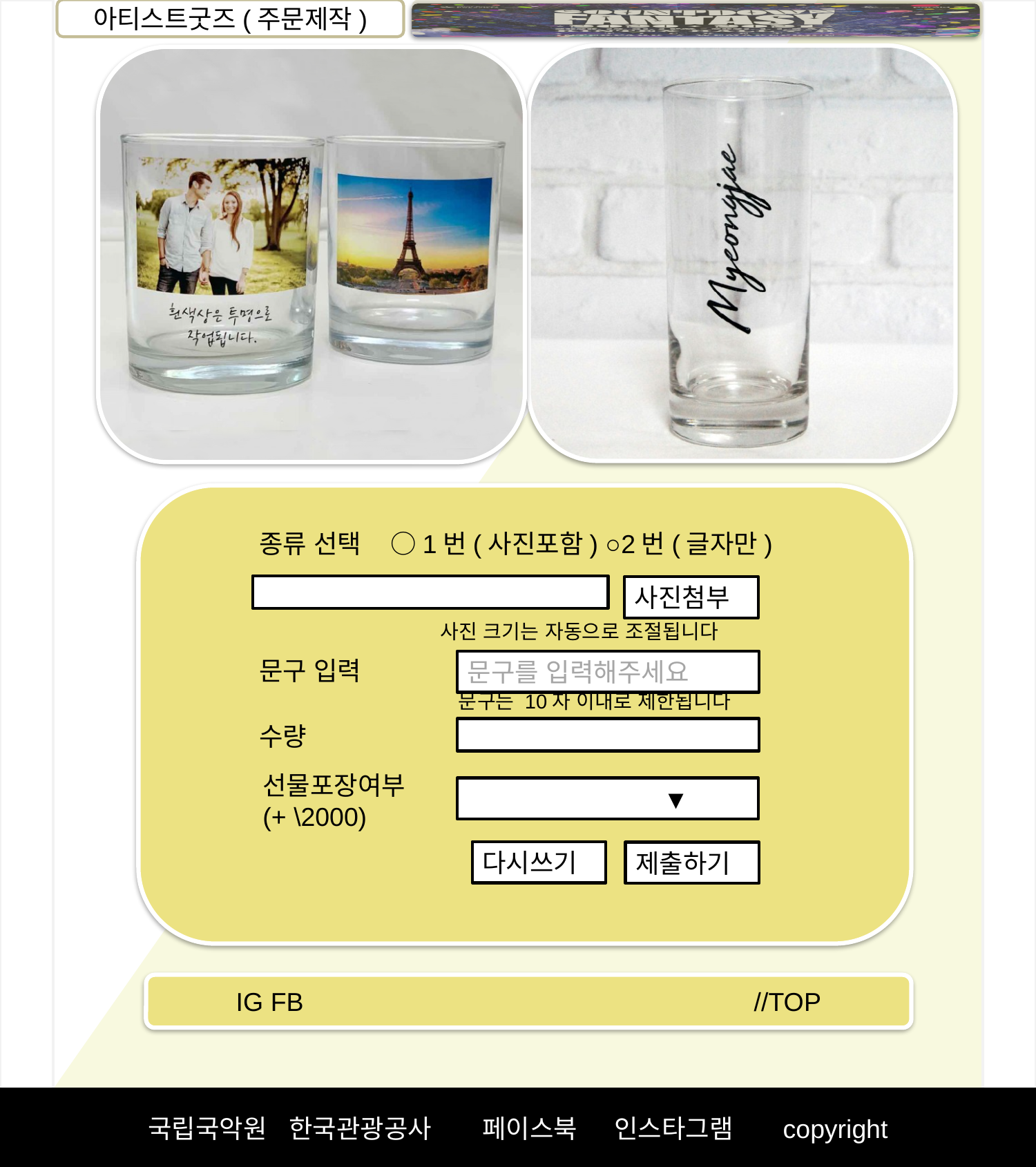

아티스트굿즈(주문제작)

종류 선택    ○1번(사진포함) ○2번(글자만)

사진첨부
사진 크기는 자동으로 조절됩니다
문구 입력
문구를 입력해주세요
문구는 10자 이내로 제한됩니다
수량

선물포장여부 (+ \2000)
                           ▼
다시쓰기
제출하기
IG FB 					//TOP
국립국악원   한국관광공사       페이스북     인스타그램      copyright